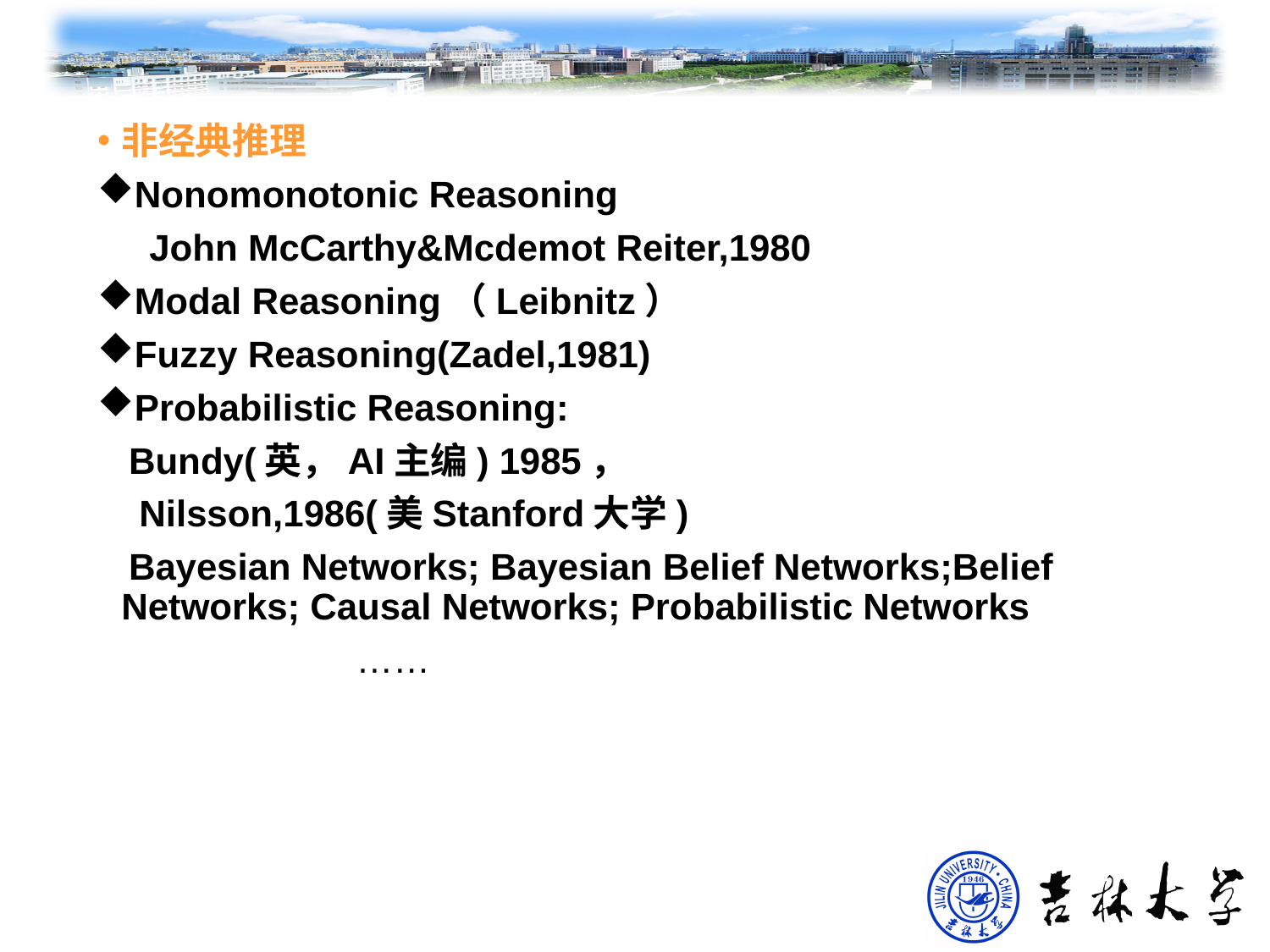

非经典推理
Nonomonotonic Reasoning
     John McCarthy&Mcdemot Reiter,1980
Modal Reasoning（Leibnitz）
Fuzzy Reasoning(Zadel,1981)
Probabilistic Reasoning:
   Bundy(英，AI主编) 1985，
    Nilsson,1986(美Stanford大学)
   Bayesian Networks; Bayesian Belief Networks;Belief Networks; Causal Networks; Probabilistic Networks
                         ……